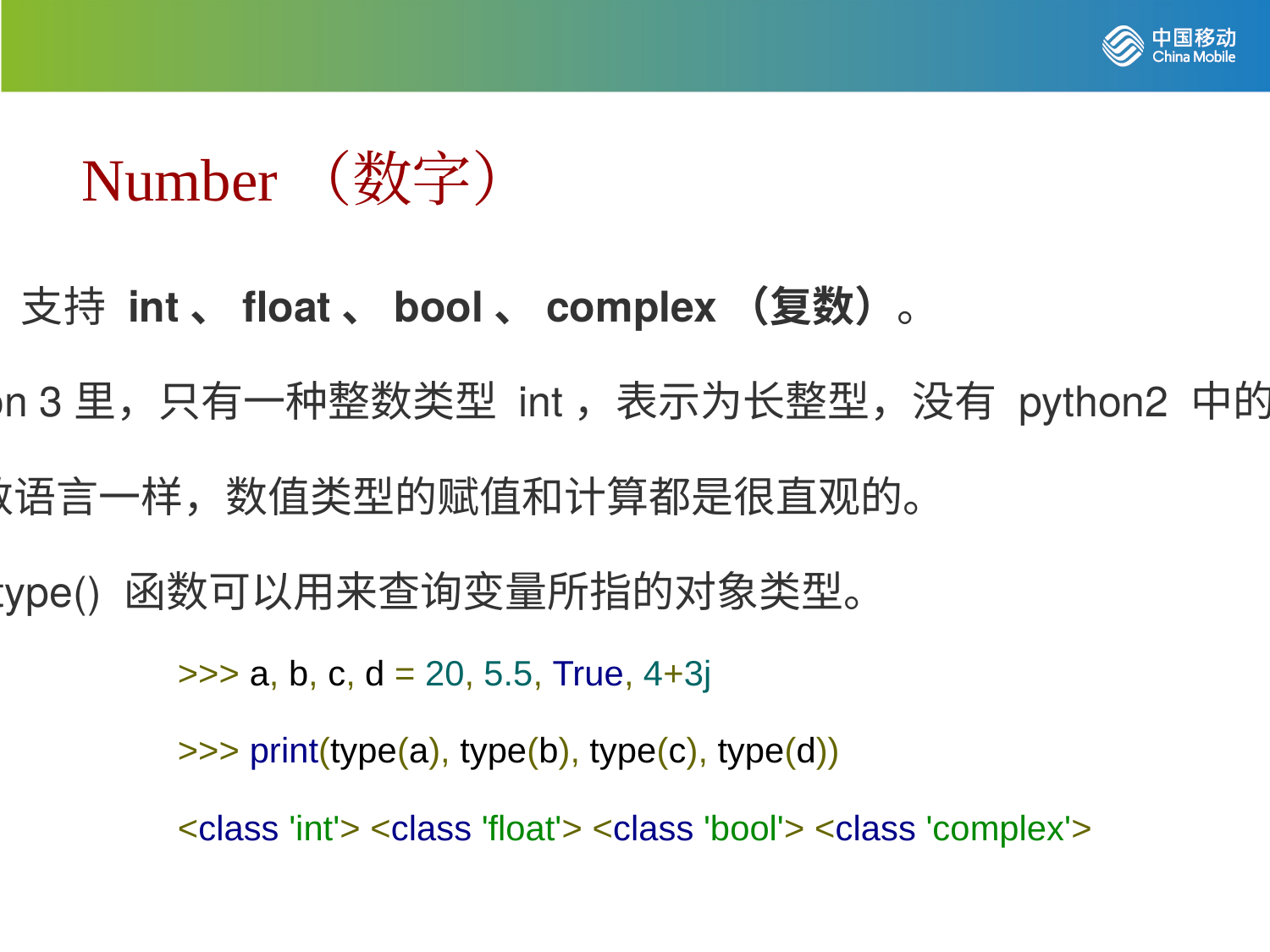

Number（数字）
Python3 支持 int、float、bool、complex（复数）。
在Python 3里，只有一种整数类型 int，表示为长整型，没有 python2 中的 Long。
像大多数语言一样，数值类型的赋值和计算都是很直观的。
内置的 type() 函数可以用来查询变量所指的对象类型。
>>> a, b, c, d = 20, 5.5, True, 4+3j
>>> print(type(a), type(b), type(c), type(d))
<class 'int'> <class 'float'> <class 'bool'> <class 'complex'>